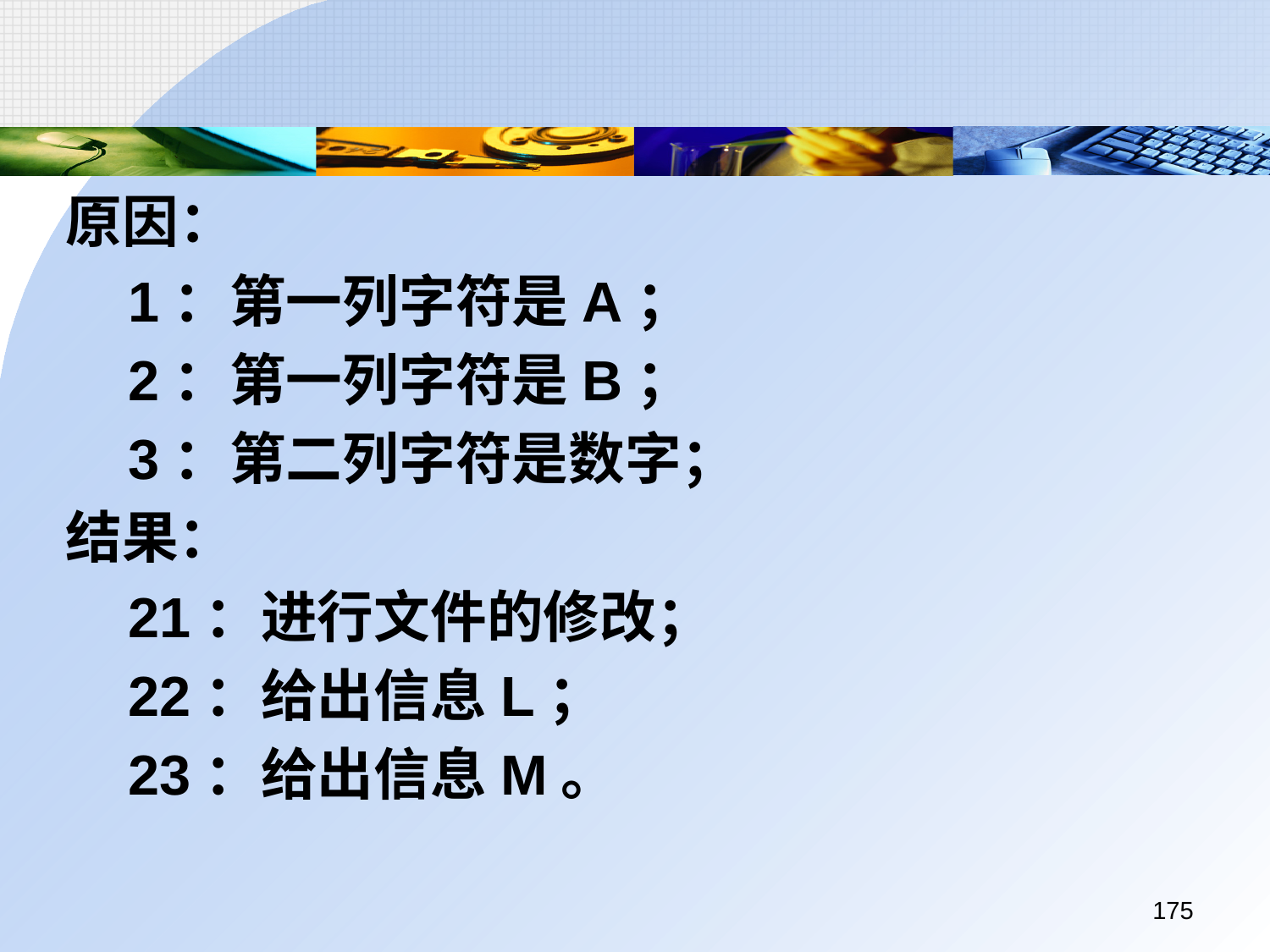

原因：
    1：第一列字符是A；
    2：第一列字符是B；
    3：第二列字符是数字；
结果：
    21：进行文件的修改；
    22：给出信息L；
    23：给出信息M。

175